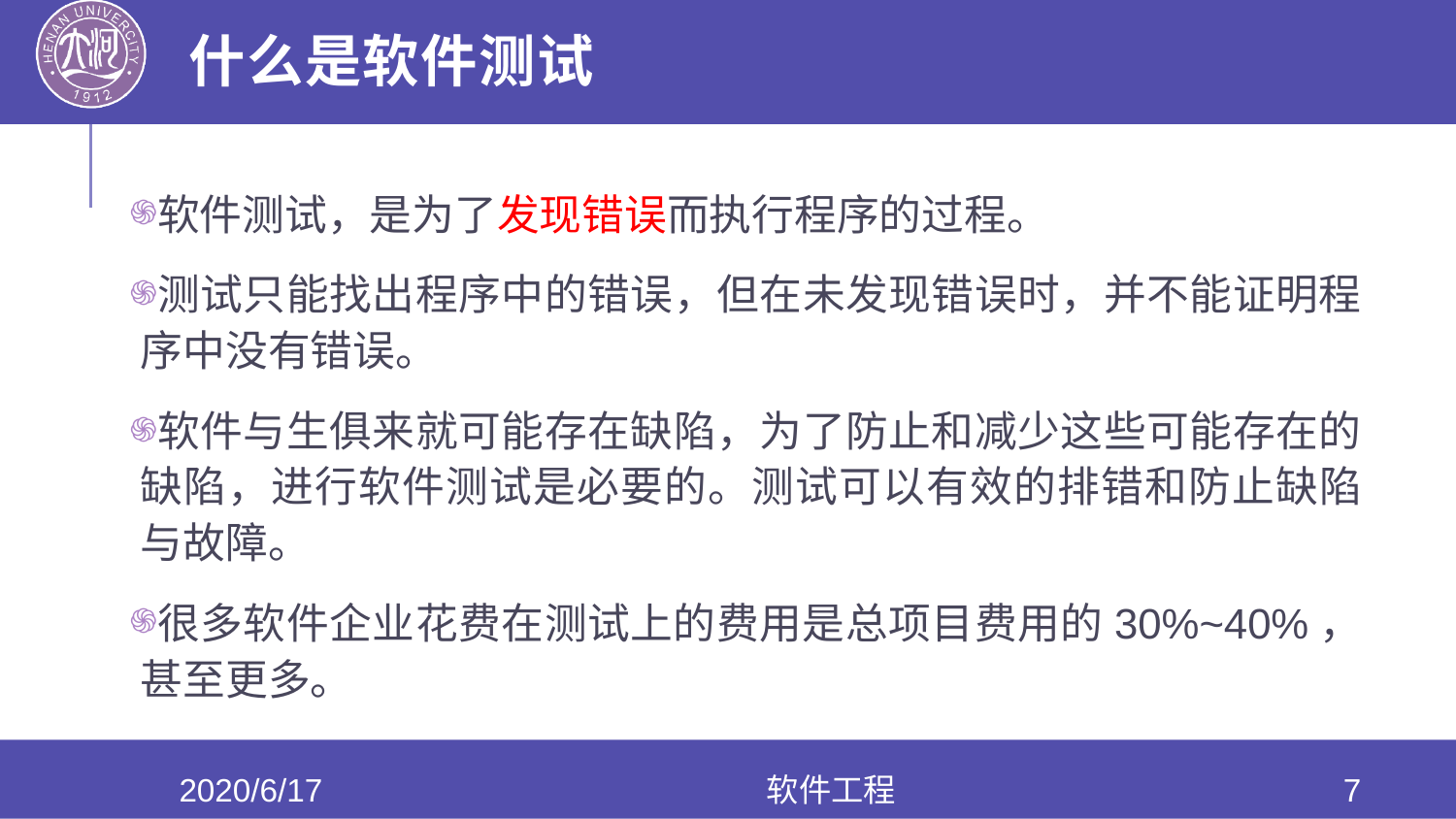

# 什么是软件测试
软件测试，是为了发现错误而执行程序的过程。
测试只能找出程序中的错误，但在未发现错误时，并不能证明程序中没有错误。
软件与生俱来就可能存在缺陷，为了防止和减少这些可能存在的缺陷，进行软件测试是必要的。测试可以有效的排错和防止缺陷与故障。
很多软件企业花费在测试上的费用是总项目费用的30%~40%，甚至更多。
2020/6/17
软件工程
7